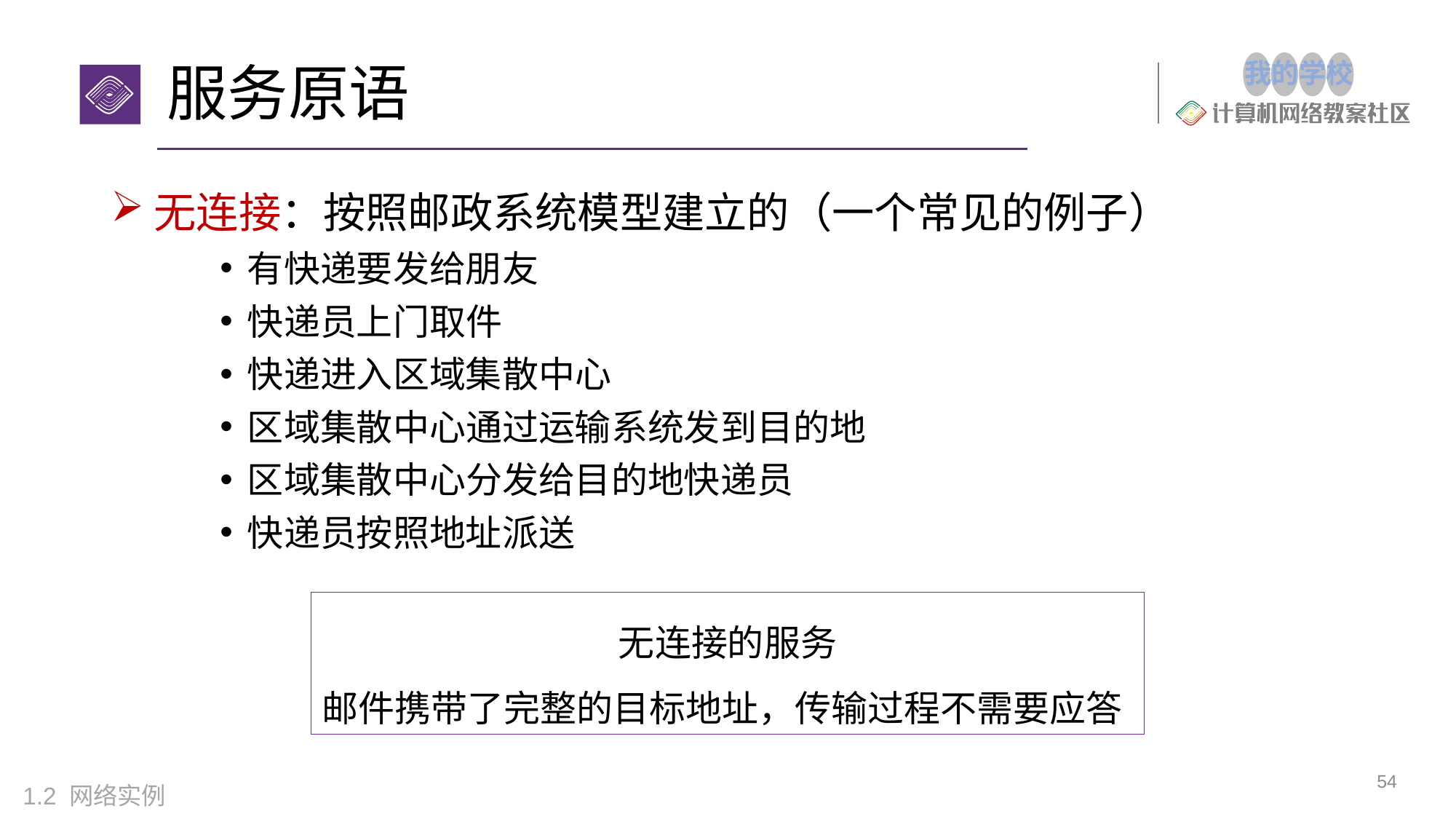

# 服务原语
无连接：按照邮政系统模型建立的（一个常见的例子）
有快递要发给朋友
快递员上门取件
快递进入区域集散中心
区域集散中心通过运输系统发到目的地
区域集散中心分发给目的地快递员
快递员按照地址派送

无连接的服务
邮件携带了完整的目标地址，传输过程不需要应答
54
1.2 网络实例